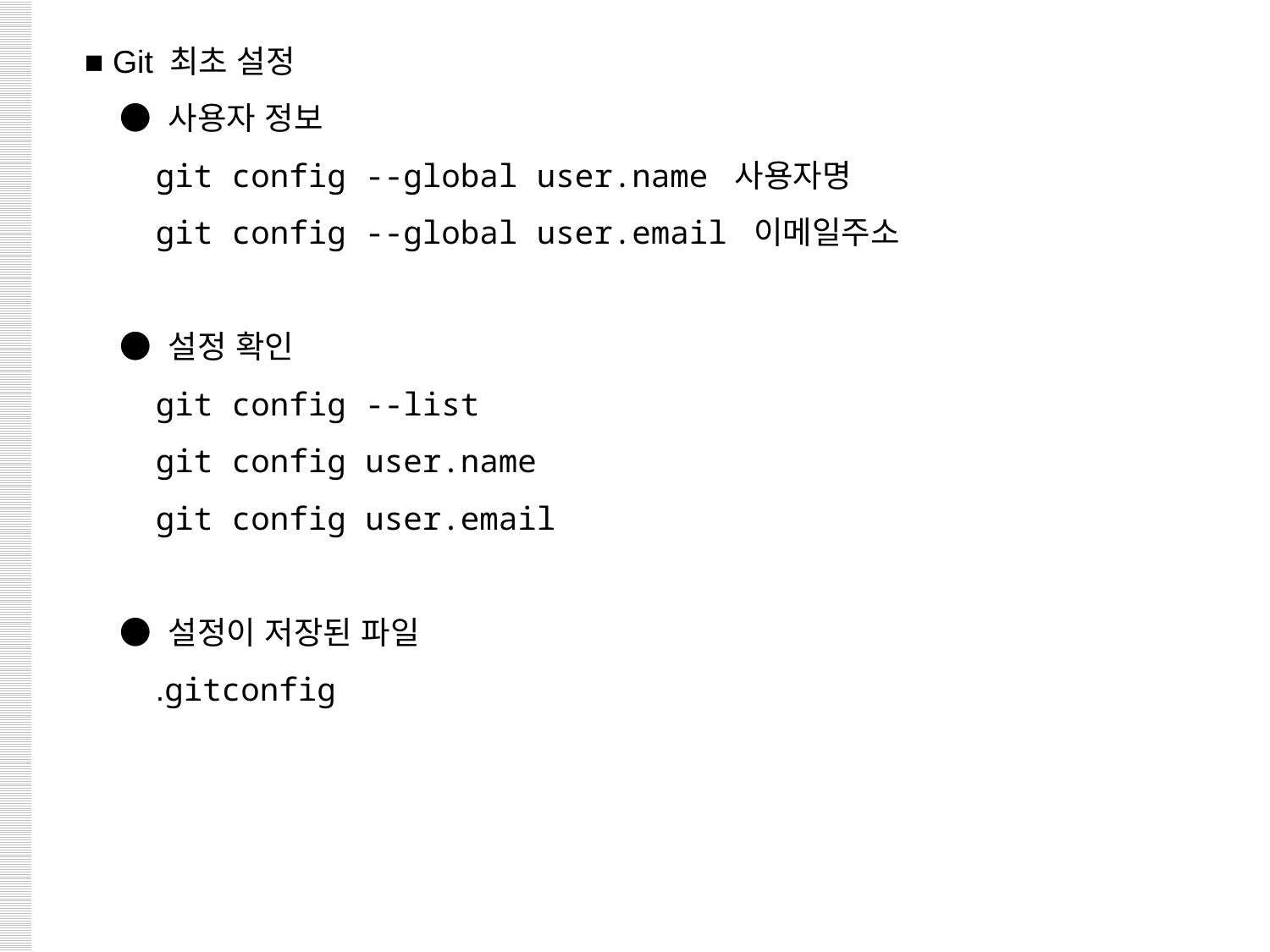

■ Git 최초 설정
    ● 사용자 정보
        git config --global user.name 사용자명
        git config --global user.email 이메일주소

    ● 설정 확인
        git config --list
        git config user.name
        git config user.email

    ● 설정이 저장된 파일
        .gitconfig